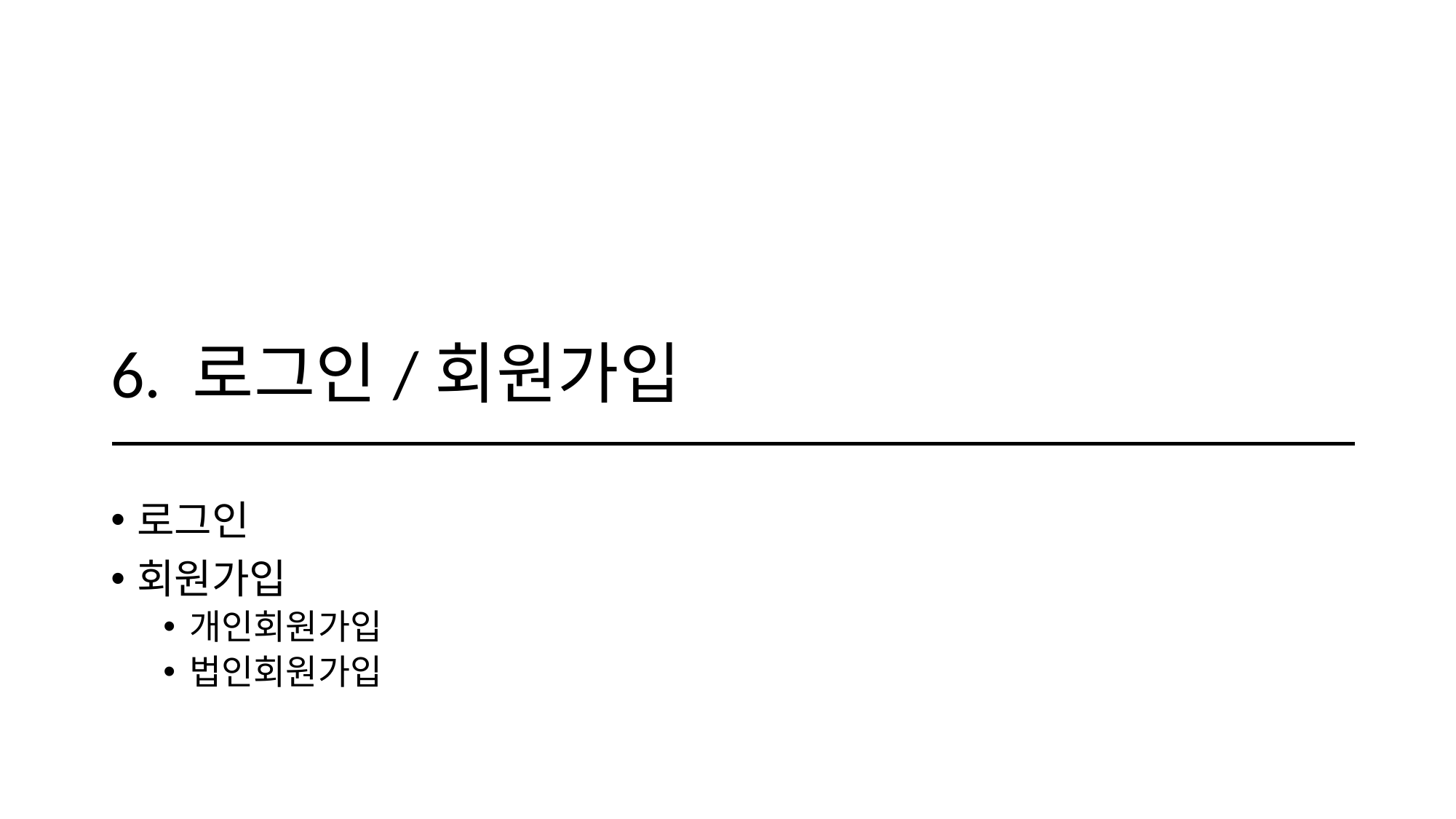

# 6. 로그인/회원가입
로그인
회원가입
개인회원가입
법인회원가입